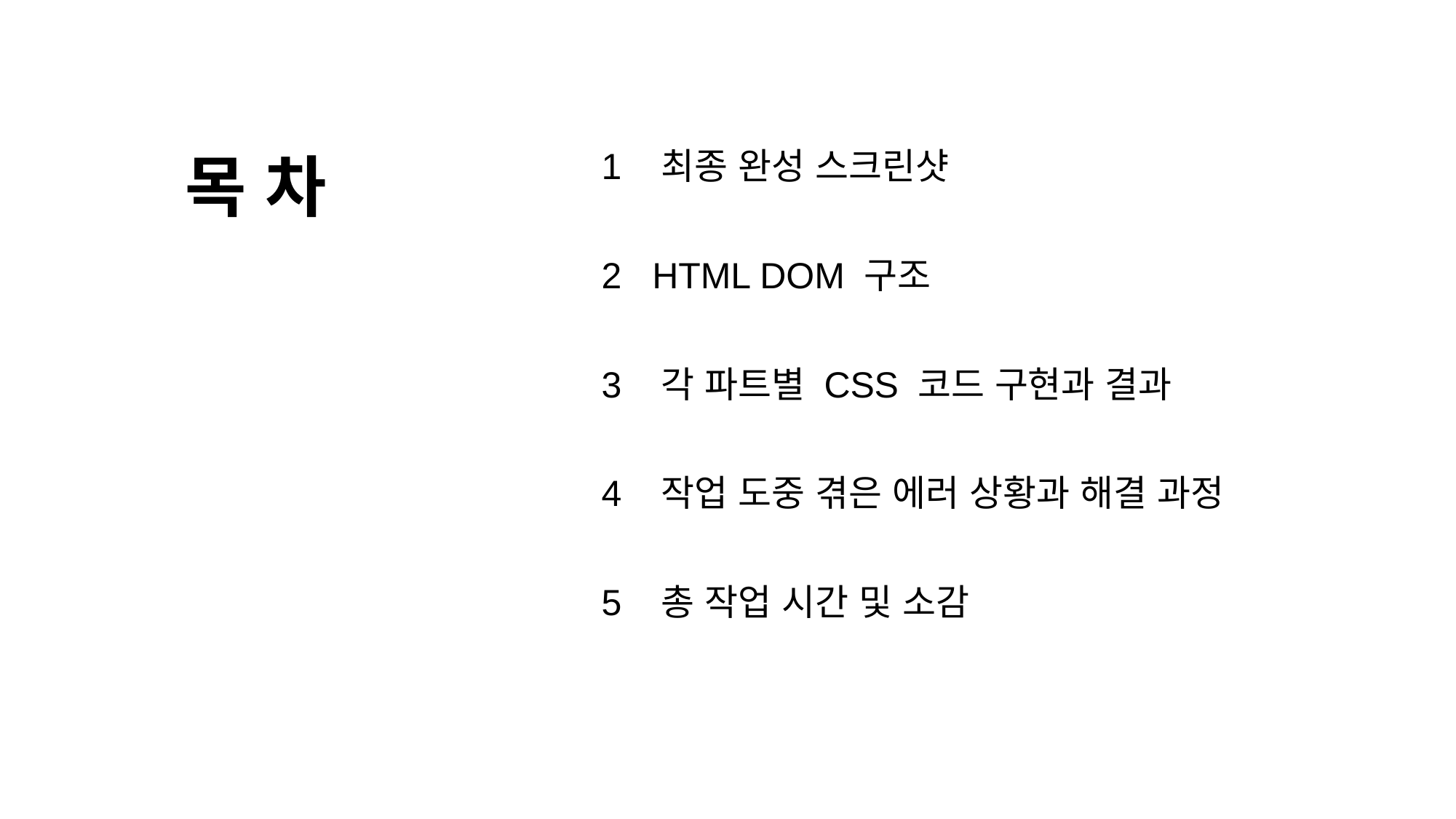

# 목 차
1   최종 완성 스크린샷

2   HTML DOM 구조

3   각 파트별 CSS 코드 구현과 결과

4   작업 도중 겪은 에러 상황과 해결 과정

5   총 작업 시간 및 소감